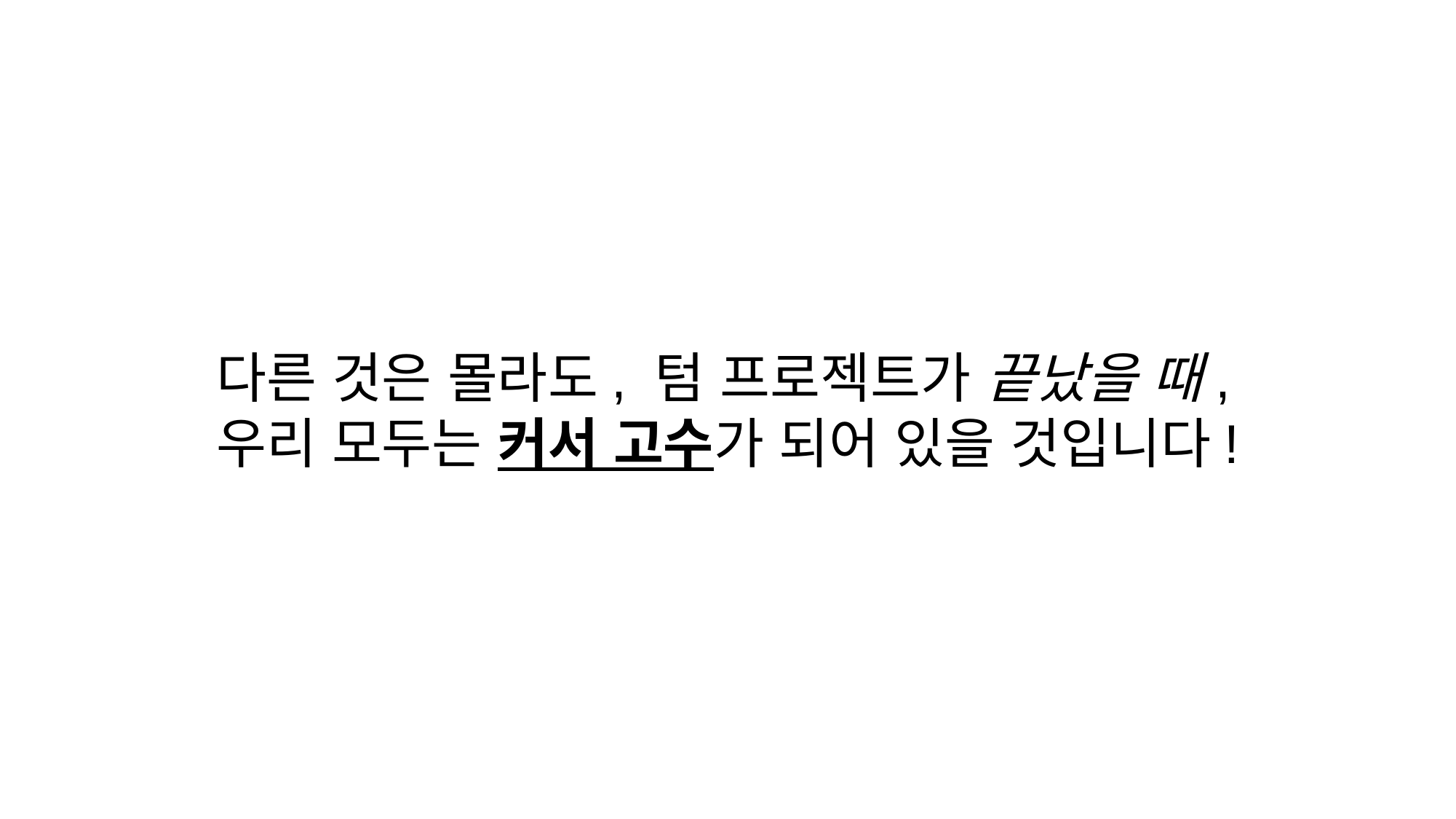

다른 것은 몰라도, 텀 프로젝트가 끝났을 때,
우리 모두는 커서 고수가 되어 있을 것입니다!